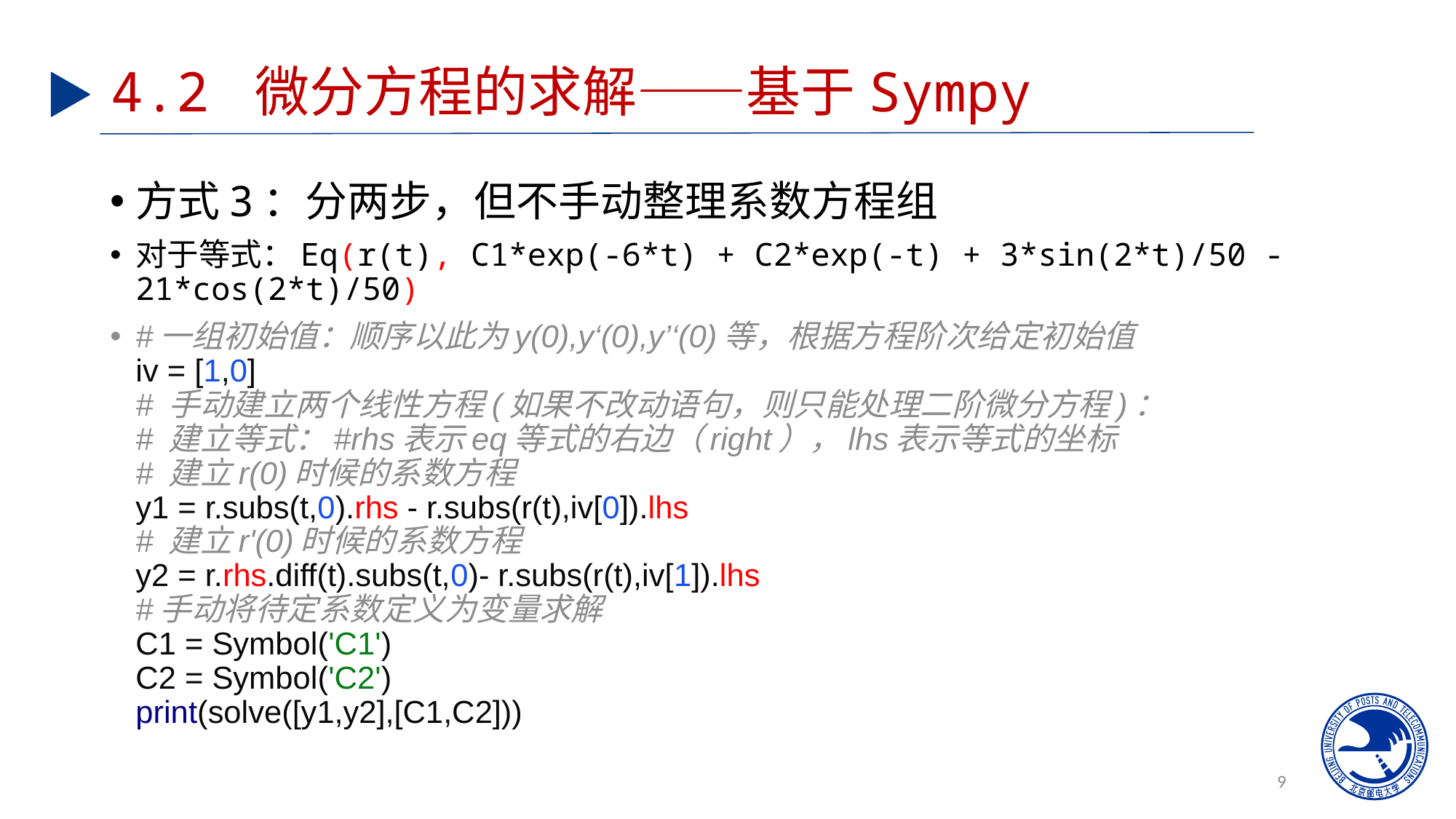

# 4.2 微分方程的求解——基于Sympy
方式3：分两步，但不手动整理系数方程组
对于等式：Eq(r(t), C1*exp(-6*t) + C2*exp(-t) + 3*sin(2*t)/50 - 21*cos(2*t)/50)
#一组初始值：顺序以此为y(0),y‘(0),y’‘(0)等，根据方程阶次给定初始值
iv = [1,0]
# 手动建立两个线性方程(如果不改动语句，则只能处理二阶微分方程)：
# 建立等式：#rhs表示eq等式的右边（right），lhs表示等式的坐标
# 建立r(0)时候的系数方程
y1 = r.subs(t,0).rhs - r.subs(r(t),iv[0]).lhs
# 建立r'(0)时候的系数方程
y2 = r.rhs.diff(t).subs(t,0)- r.subs(r(t),iv[1]).lhs
#手动将待定系数定义为变量求解
C1 = Symbol('C1')
C2 = Symbol('C2')
print(solve([y1,y2],[C1,C2]))
9